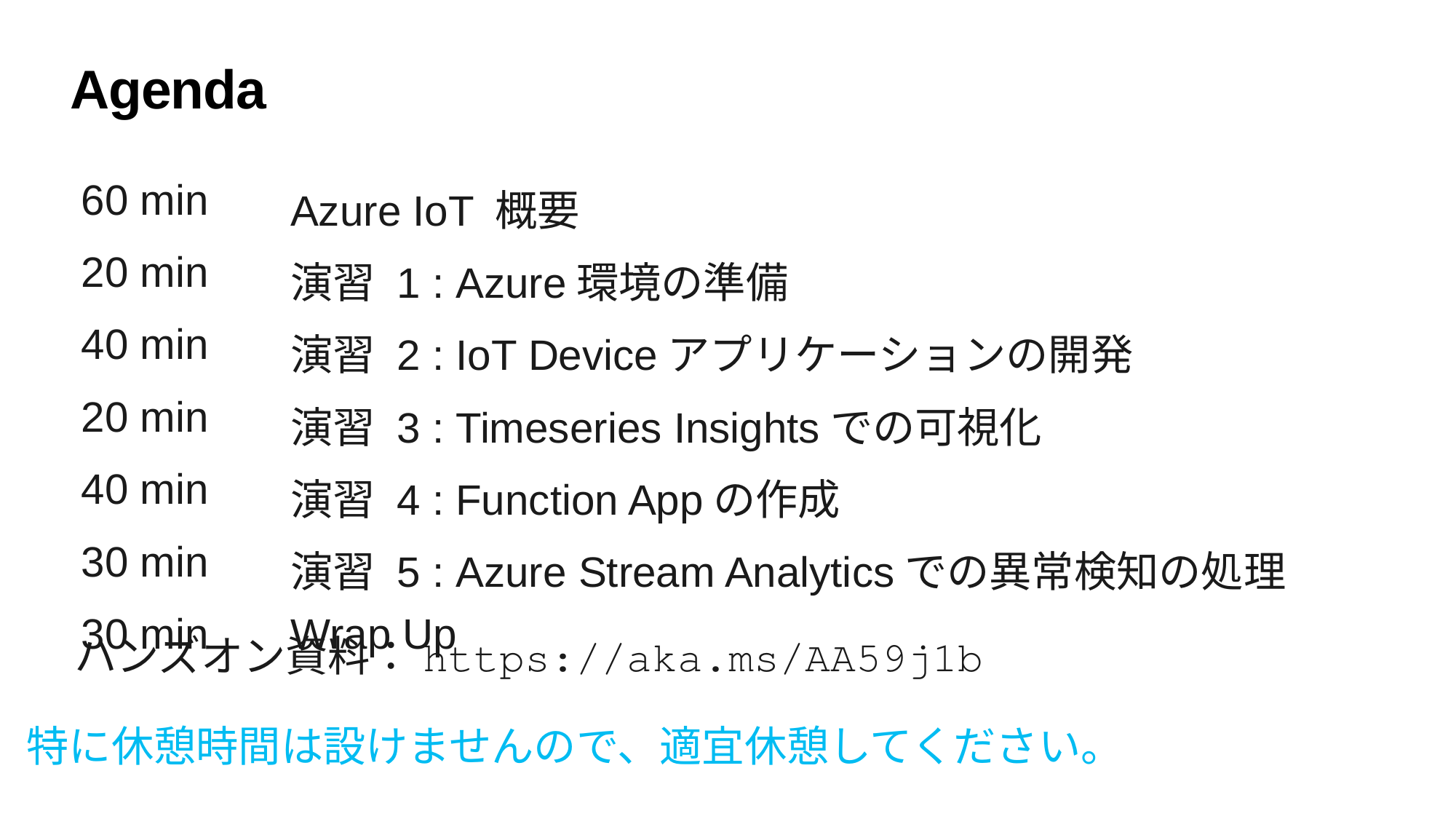

# Agenda
| 60 min | Azure IoT 概要 |
| --- | --- |
| 20 min | 演習 1 : Azure環境の準備 |
| 40 min | 演習 2 : IoT Deviceアプリケーションの開発 |
| 20 min | 演習 3 : Timeseries Insightsでの可視化 |
| 40 min | 演習 4 : Function Appの作成 |
| 30 min | 演習 5 : Azure Stream Analyticsでの異常検知の処理 |
| 30 min | Wrap Up |
ハンズオン資料：https://aka.ms/AA59j1b
特に休憩時間は設けませんので、適宜休憩してください。